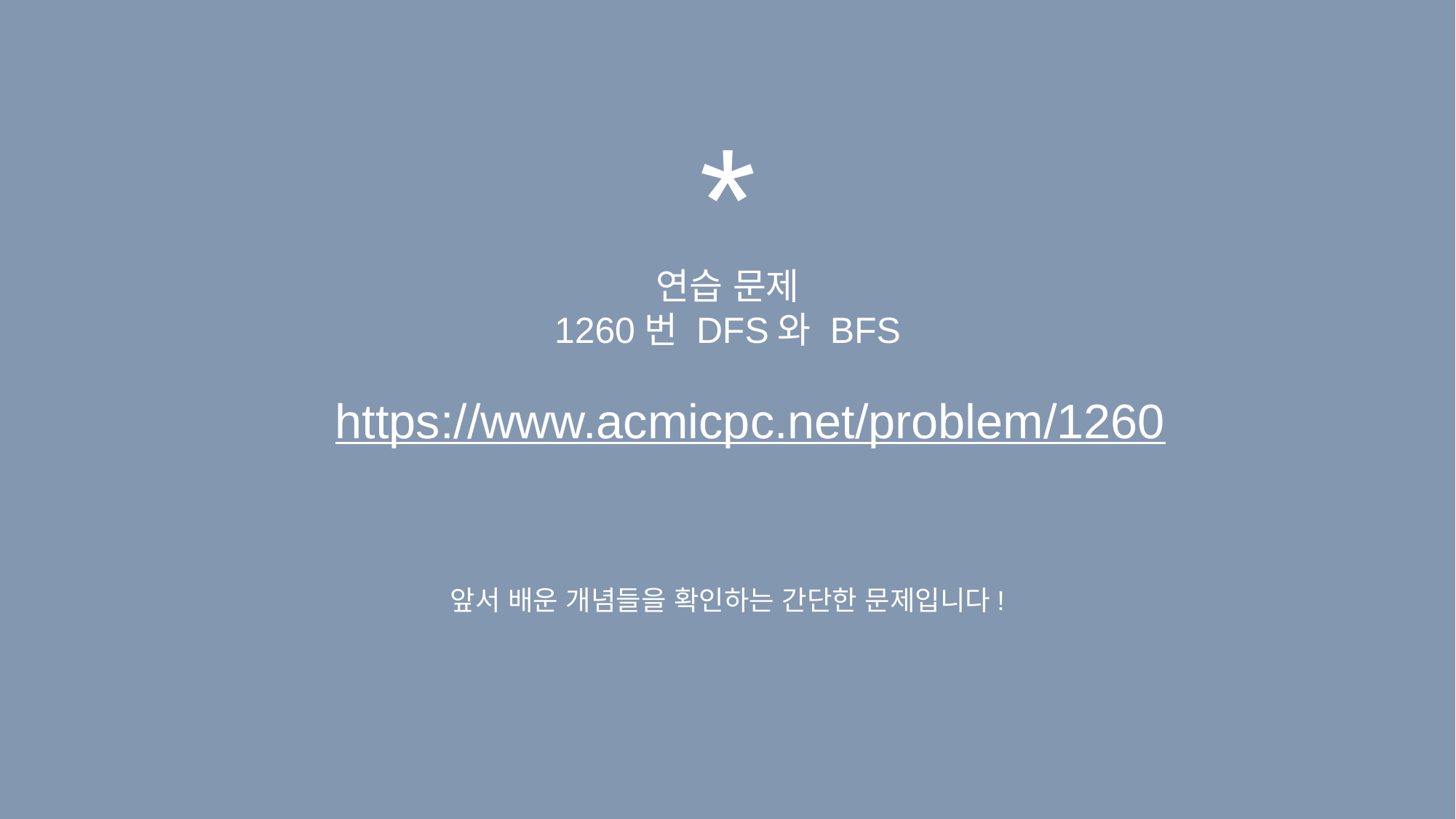

*
연습 문제
1260번 DFS와 BFS

https://www.acmicpc.net/problem/1260

앞서 배운 개념들을 확인하는 간단한 문제입니다!